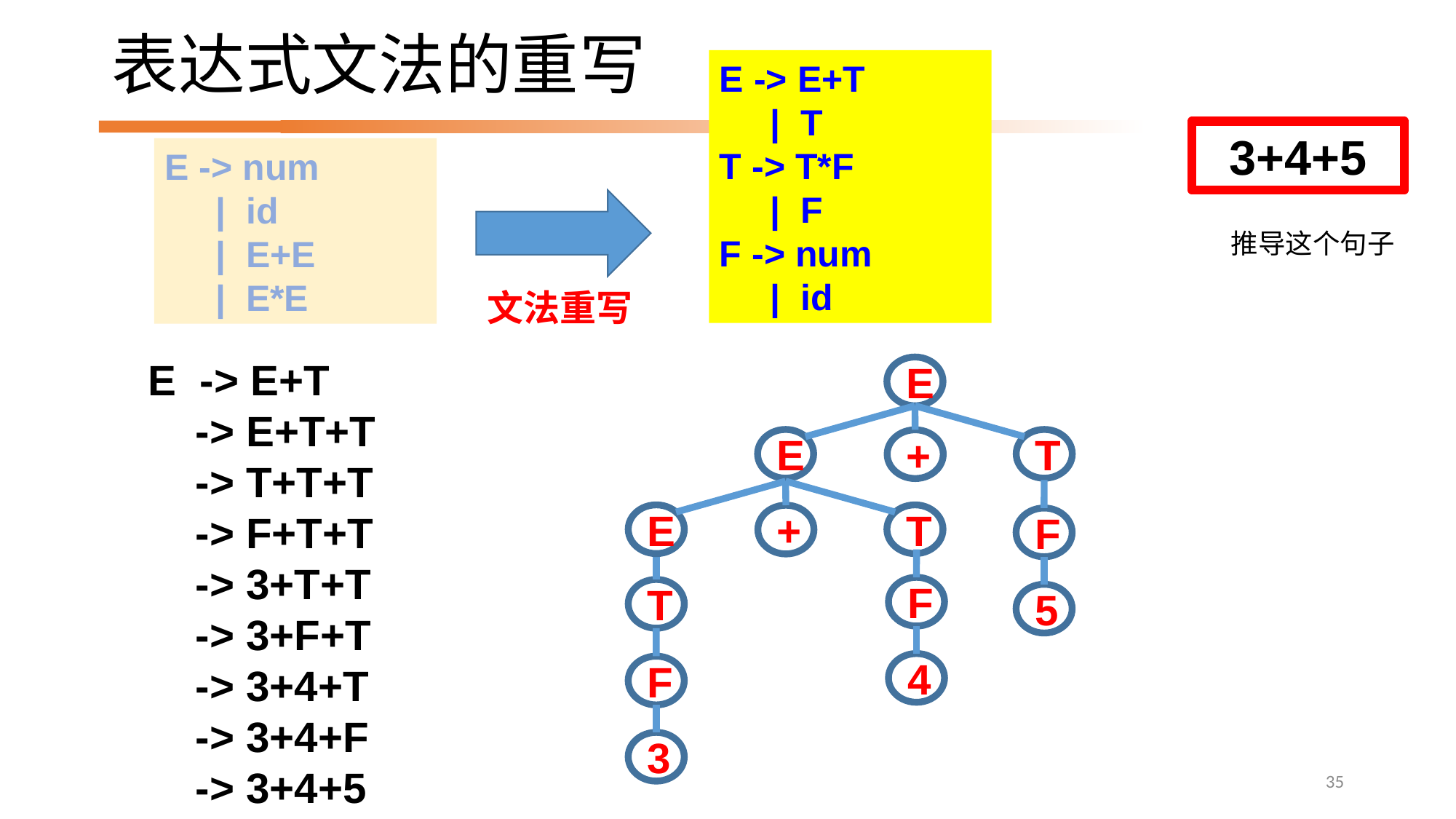

# 表达式文法的重写
E -> E+T
     |  T
T -> T*F
     |  F
F -> num
     |  id
3+4+5
E -> num
     |  id
     |  E+E
     |  E*E

推导这个句子
文法重写
E  -> E+T
    -> E+T+T
    -> T+T+T
    -> F+T+T
    -> 3+T+T
    -> 3+F+T
    -> 3+4+T
    -> 3+4+F
    -> 3+4+5
E
E
T
+
E
T
+
F
F
T
5
4
F
3
35